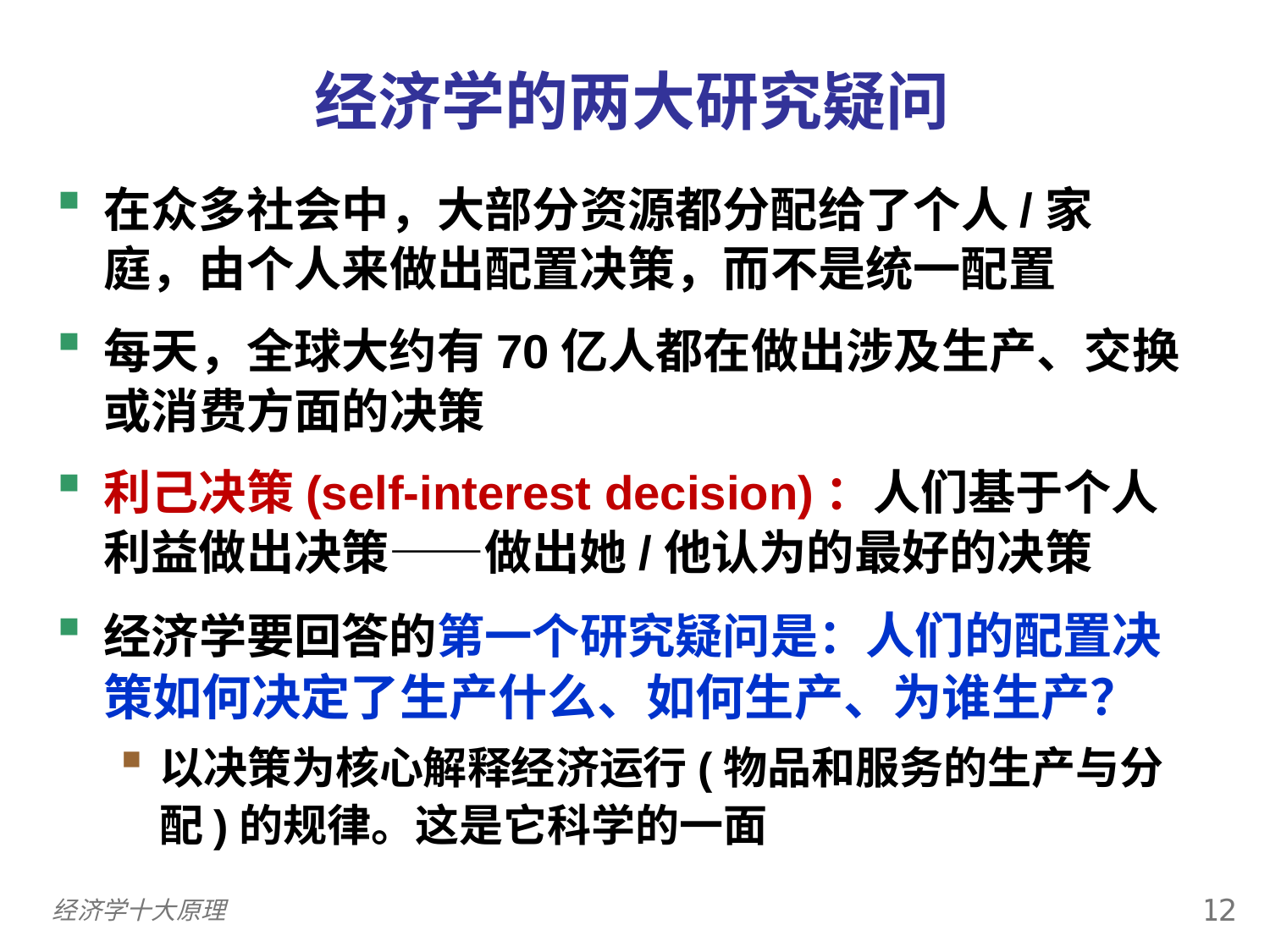

0
# 经济学的两大研究疑问
在众多社会中，大部分资源都分配给了个人/家庭，由个人来做出配置决策，而不是统一配置
每天，全球大约有70亿人都在做出涉及生产、交换或消费方面的决策
利己决策(self-interest decision)：人们基于个人利益做出决策——做出她/他认为的最好的决策
经济学要回答的第一个研究疑问是：人们的配置决策如何决定了生产什么、如何生产、为谁生产？
以决策为核心解释经济运行(物品和服务的生产与分配)的规律。这是它科学的一面
12
经济学十大原理